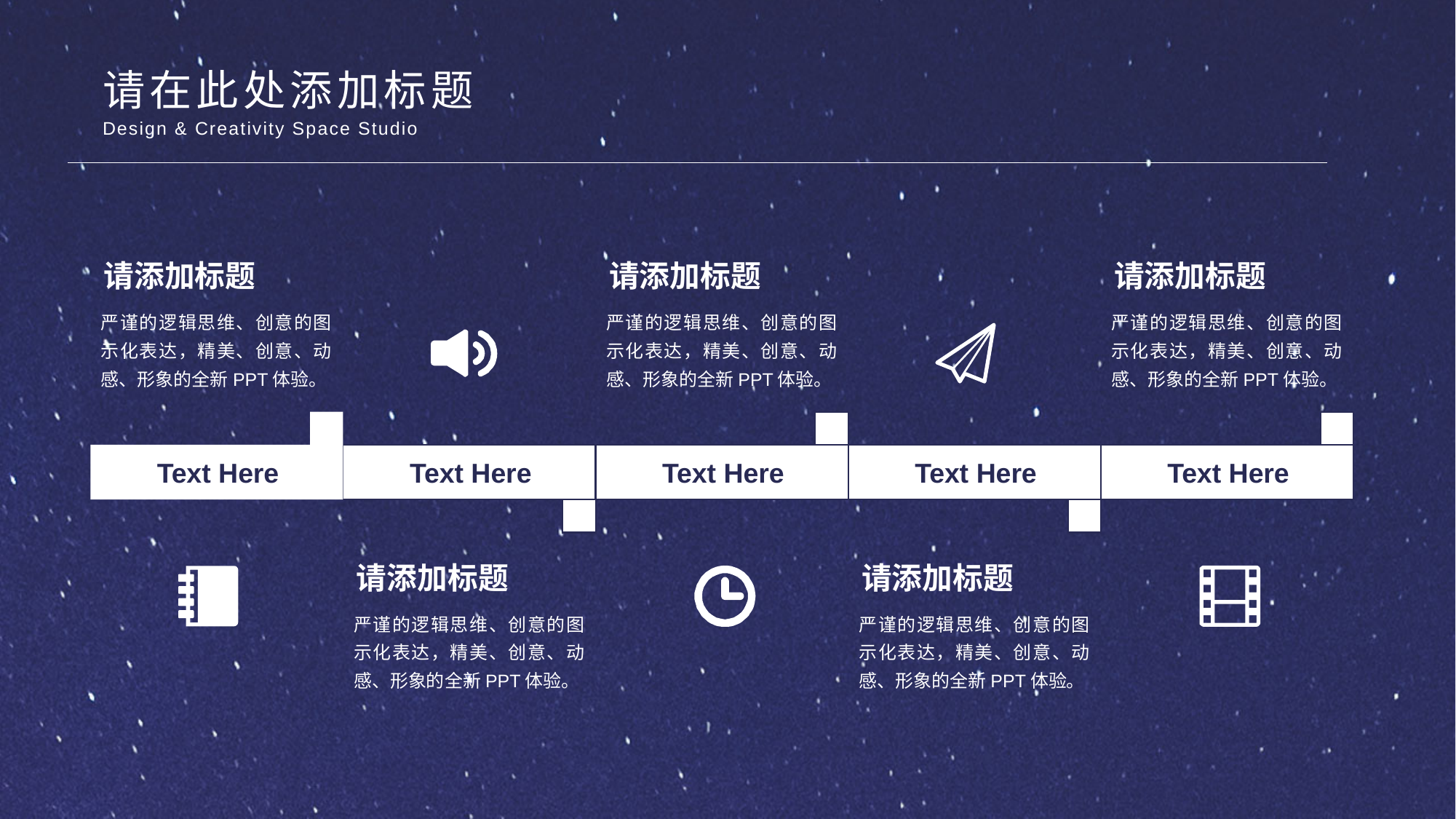

请在此处添加标题
Design & Creativity Space Studio
请添加标题
请添加标题
请添加标题
严谨的逻辑思维、创意的图示化表达，精美、创意、动感、形象的全新PPT体验。
严谨的逻辑思维、创意的图示化表达，精美、创意、动感、形象的全新PPT体验。
严谨的逻辑思维、创意的图示化表达，精美、创意、动感、形象的全新PPT体验。

Text Here
Text Here
Text Here
Text Here
Text Here
请添加标题
请添加标题

严谨的逻辑思维、创意的图示化表达，精美、创意、动感、形象的全新PPT体验。
严谨的逻辑思维、创意的图示化表达，精美、创意、动感、形象的全新PPT体验。